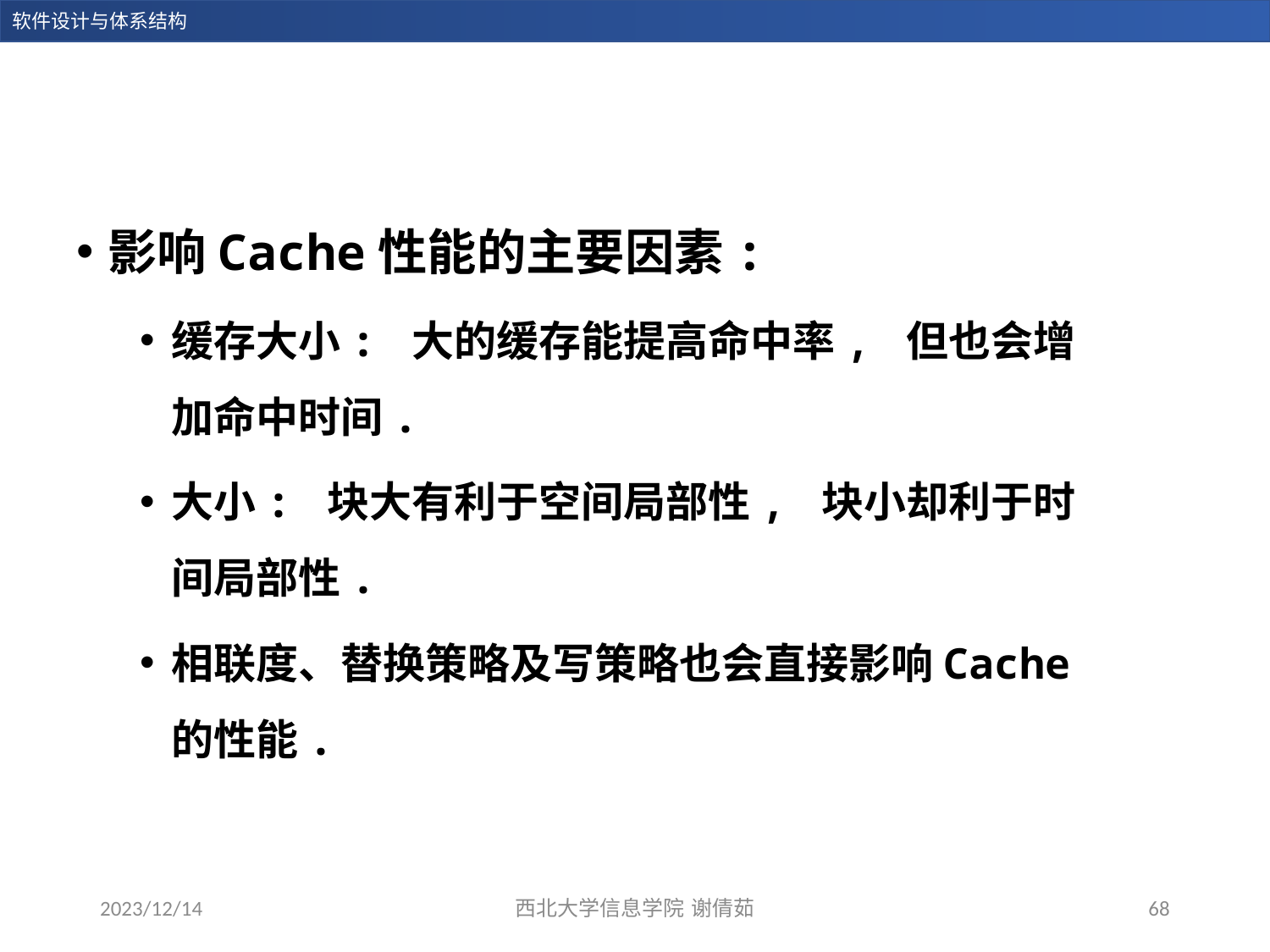

影响Cache性能的主要因素:
缓存大小: 大的缓存能提高命中率, 但也会增加命中时间.
大小: 块大有利于空间局部性, 块小却利于时间局部性.
相联度、替换策略及写策略也会直接影响Cache的性能.
2023/12/14
西北大学信息学院 谢倩茹
68